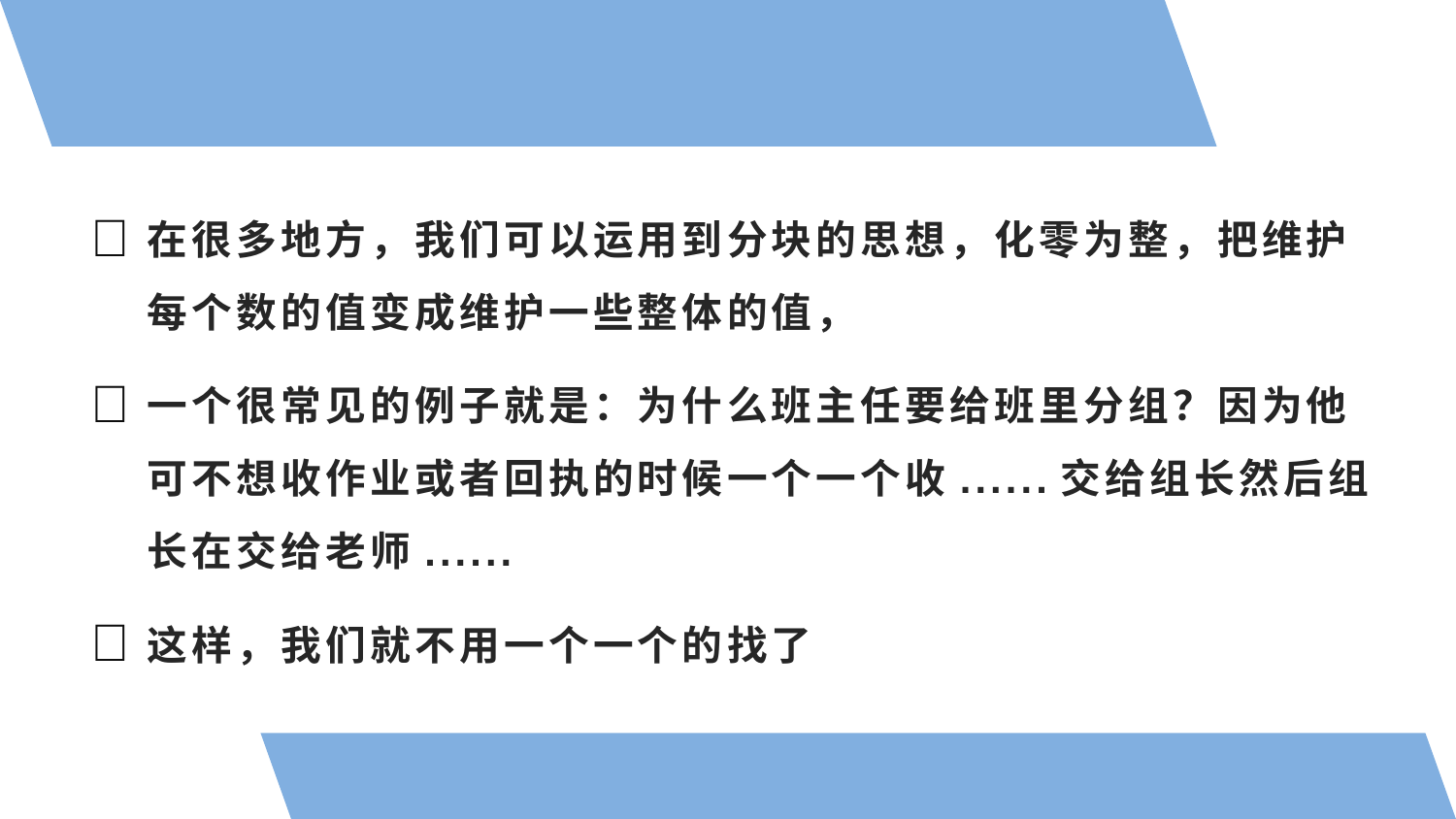

在很多地方，我们可以运用到分块的思想，化零为整，把维护每个数的值变成维护一些整体的值，
一个很常见的例子就是：为什么班主任要给班里分组？因为他可不想收作业或者回执的时候一个一个收......交给组长然后组长在交给老师......
这样，我们就不用一个一个的找了